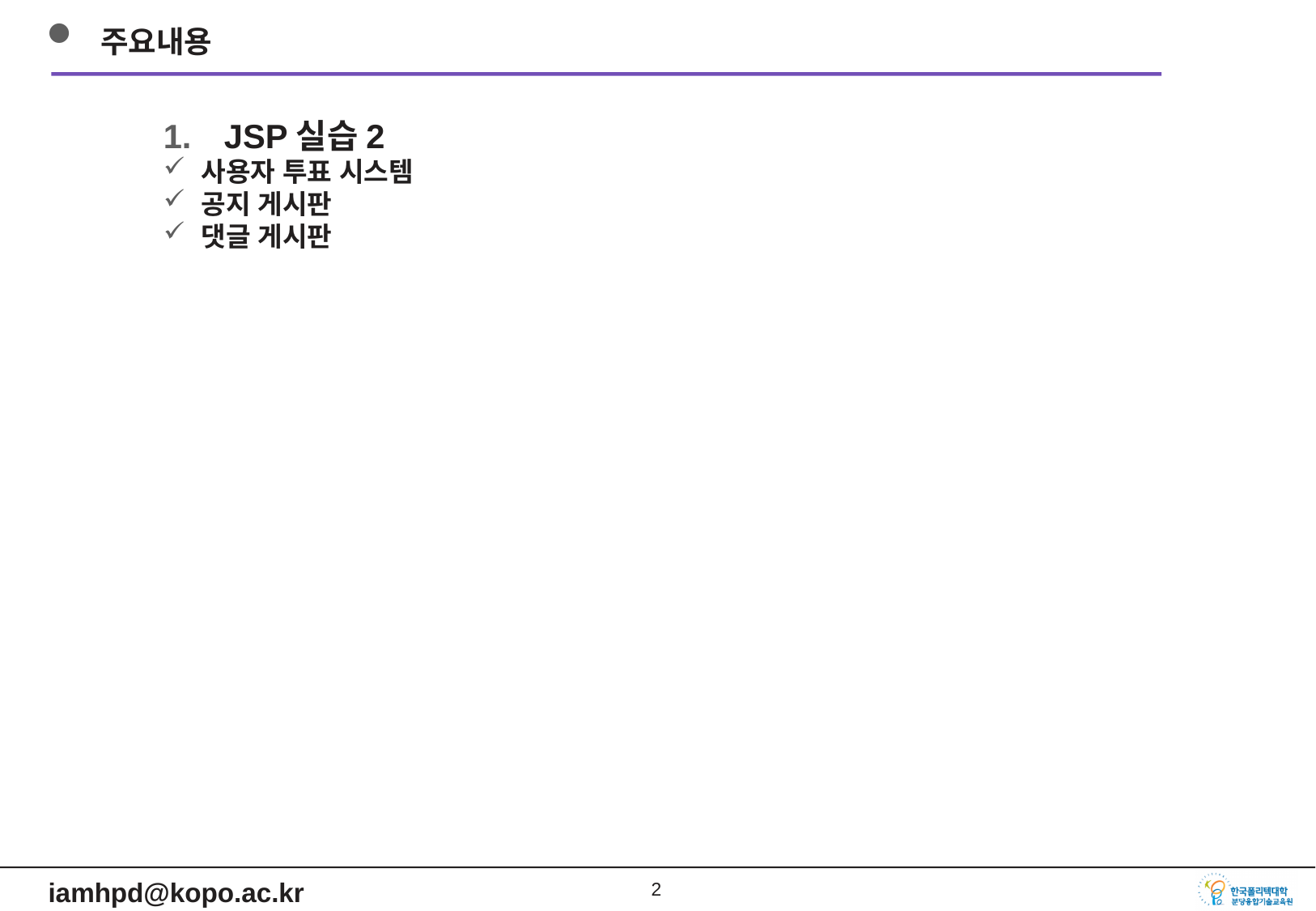

주요내용
JSP실습2
사용자 투표 시스템
공지 게시판
댓글 게시판
2